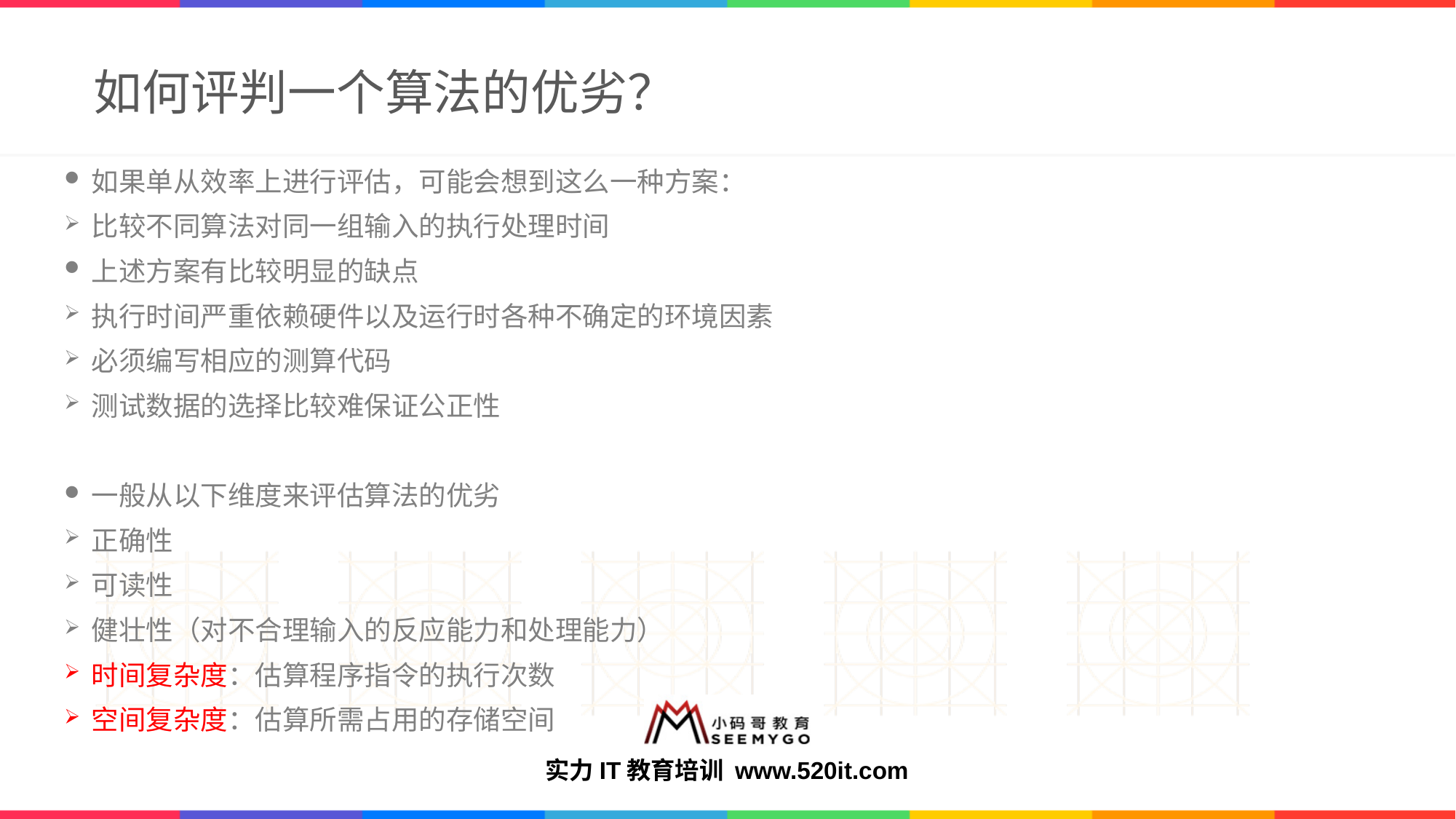

# 如何评判一个算法的优劣？

如果单从效率上进行评估，可能会想到这么一种方案：
比较不同算法对同一组输入的执行处理时间
上述方案有比较明显的缺点
执行时间严重依赖硬件以及运行时各种不确定的环境因素
必须编写相应的测算代码
测试数据的选择比较难保证公正性

一般从以下维度来评估算法的优劣
正确性
可读性
健壮性（对不合理输入的反应能力和处理能力）
时间复杂度：估算程序指令的执行次数
空间复杂度：估算所需占用的存储空间